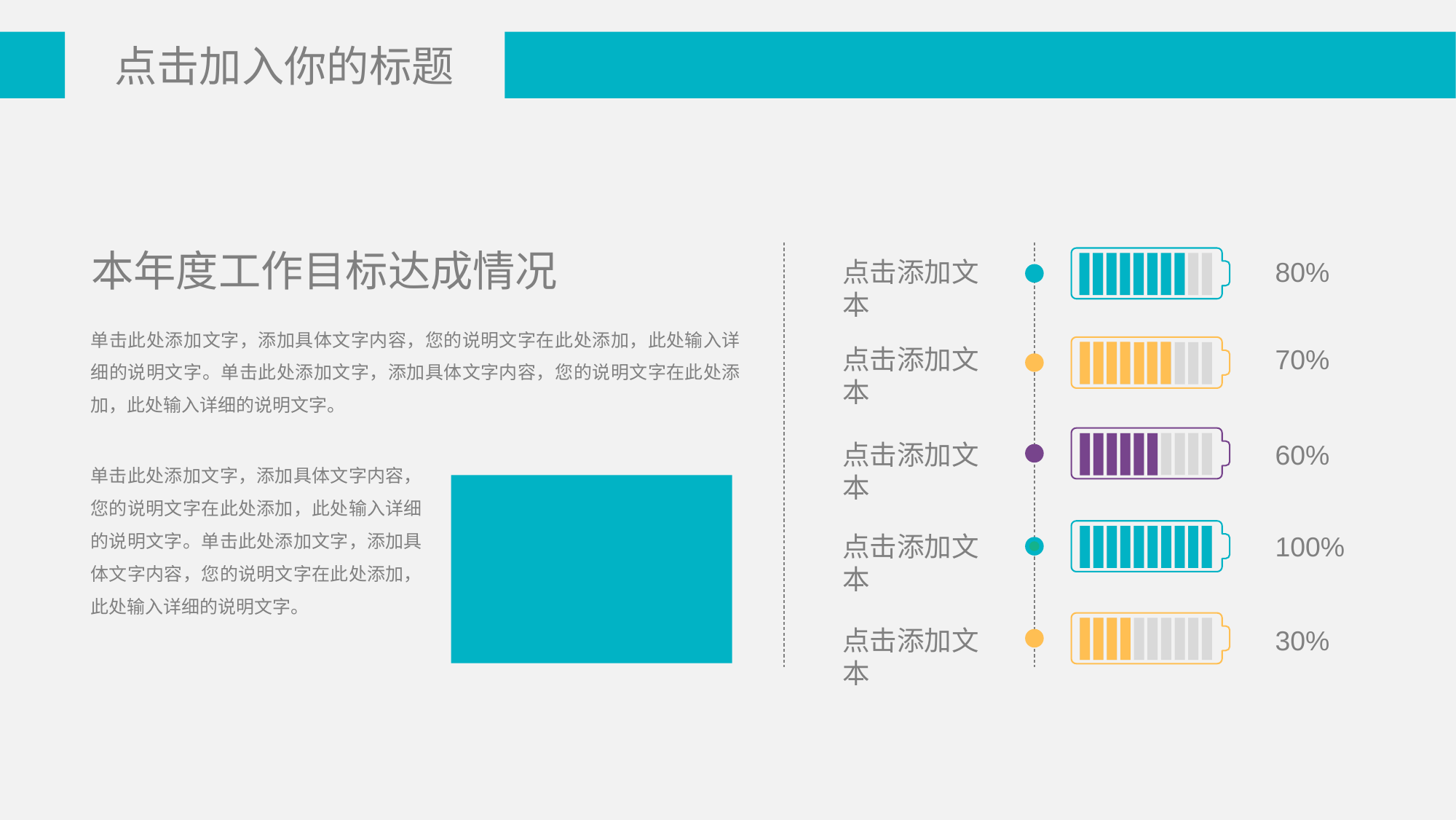

点击加入你的标题
本年度工作目标达成情况

点击添加文本
80%

单击此处添加文字，添加具体文字内容，您的说明文字在此处添加，此处输入详细的说明文字。单击此处添加文字，添加具体文字内容，您的说明文字在此处添加，此处输入详细的说明文字。

点击添加文本
70%

点击添加文本
60%

单击此处添加文字，添加具体文字内容，您的说明文字在此处添加，此处输入详细的说明文字。单击此处添加文字，添加具体文字内容，您的说明文字在此处添加，此处输入详细的说明文字。

点击添加文本
100%

点击添加文本
30%